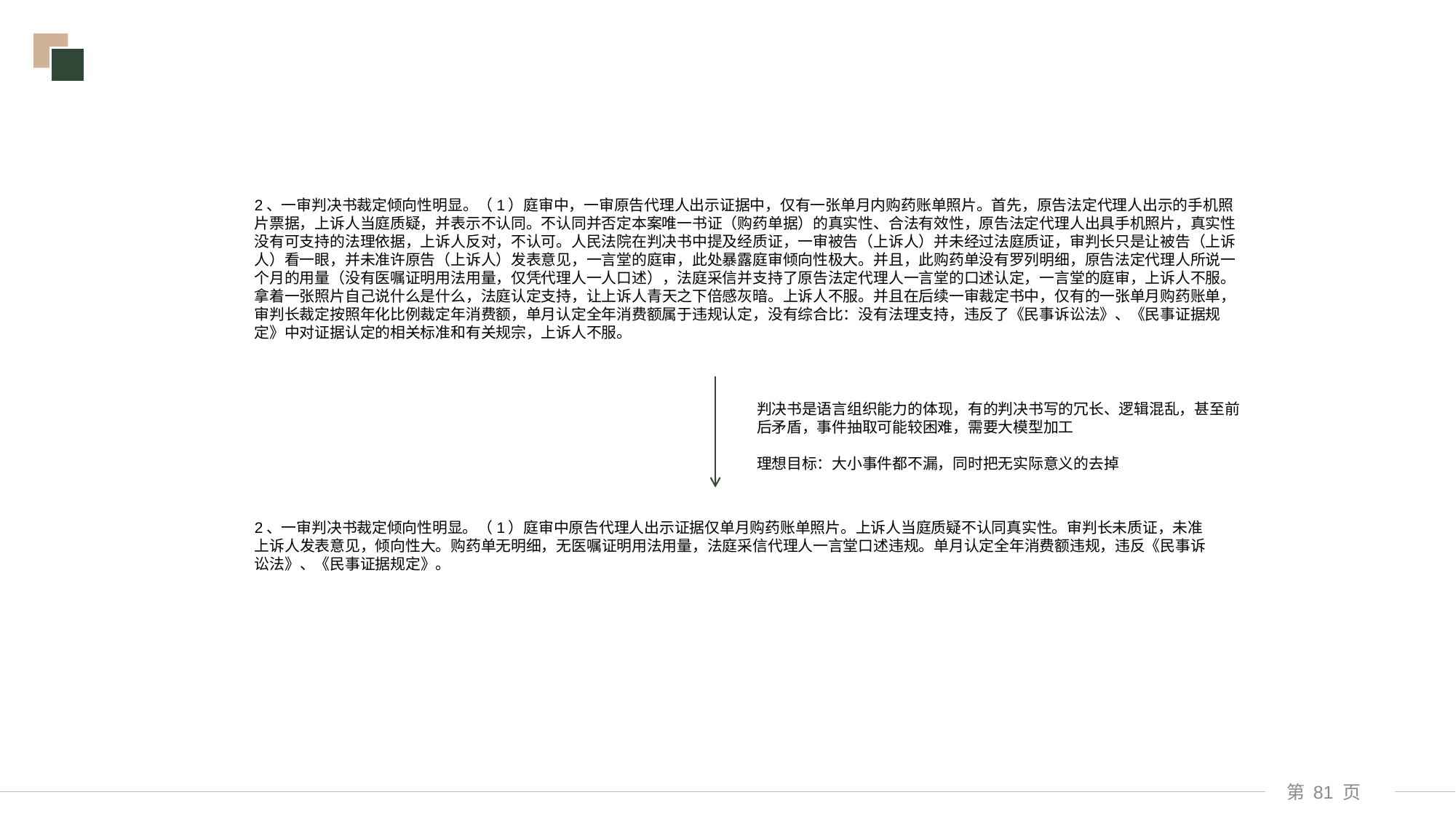

2、一审判决书裁定倾向性明显。（1）庭审中，一审原告代理人出示证据中，仅有一张单月内购药账单照片。首先，原告法定代理人出示的手机照片票据，上诉人当庭质疑，并表示不认同。不认同并否定本案唯一书证（购药单据）的真实性、合法有效性，原告法定代理人出具手机照片，真实性没有可支持的法理依据，上诉人反对，不认可。人民法院在判决书中提及经质证，一审被告（上诉人）并未经过法庭质证，审判长只是让被告（上诉人）看一眼，并未准许原告（上诉人）发表意见，一言堂的庭审，此处暴露庭审倾向性极大。并且，此购药单没有罗列明细，原告法定代理人所说一个月的用量（没有医嘱证明用法用量，仅凭代理人一人口述），法庭采信并支持了原告法定代理人一言堂的口述认定，一言堂的庭审，上诉人不服。拿着一张照片自己说什么是什么，法庭认定支持，让上诉人青天之下倍感灰暗。上诉人不服。并且在后续一审裁定书中，仅有的一张单月购药账单，审判长裁定按照年化比例裁定年消费额，单月认定全年消费额属于违规认定，没有综合比：没有法理支持，违反了《民事诉讼法》、《民事证据规定》中对证据认定的相关标准和有关规宗，上诉人不服。
判决书是语言组织能力的体现，有的判决书写的冗长、逻辑混乱，甚至前后矛盾，事件抽取可能较困难，需要大模型加工

理想目标：大小事件都不漏，同时把无实际意义的去掉
2、一审判决书裁定倾向性明显。（1）庭审中原告代理人出示证据仅单月购药账单照片。上诉人当庭质疑不认同真实性。审判长未质证，未准上诉人发表意见，倾向性大。购药单无明细，无医嘱证明用法用量，法庭采信代理人一言堂口述违规。单月认定全年消费额违规，违反《民事诉讼法》、《民事证据规定》。
第 81 页